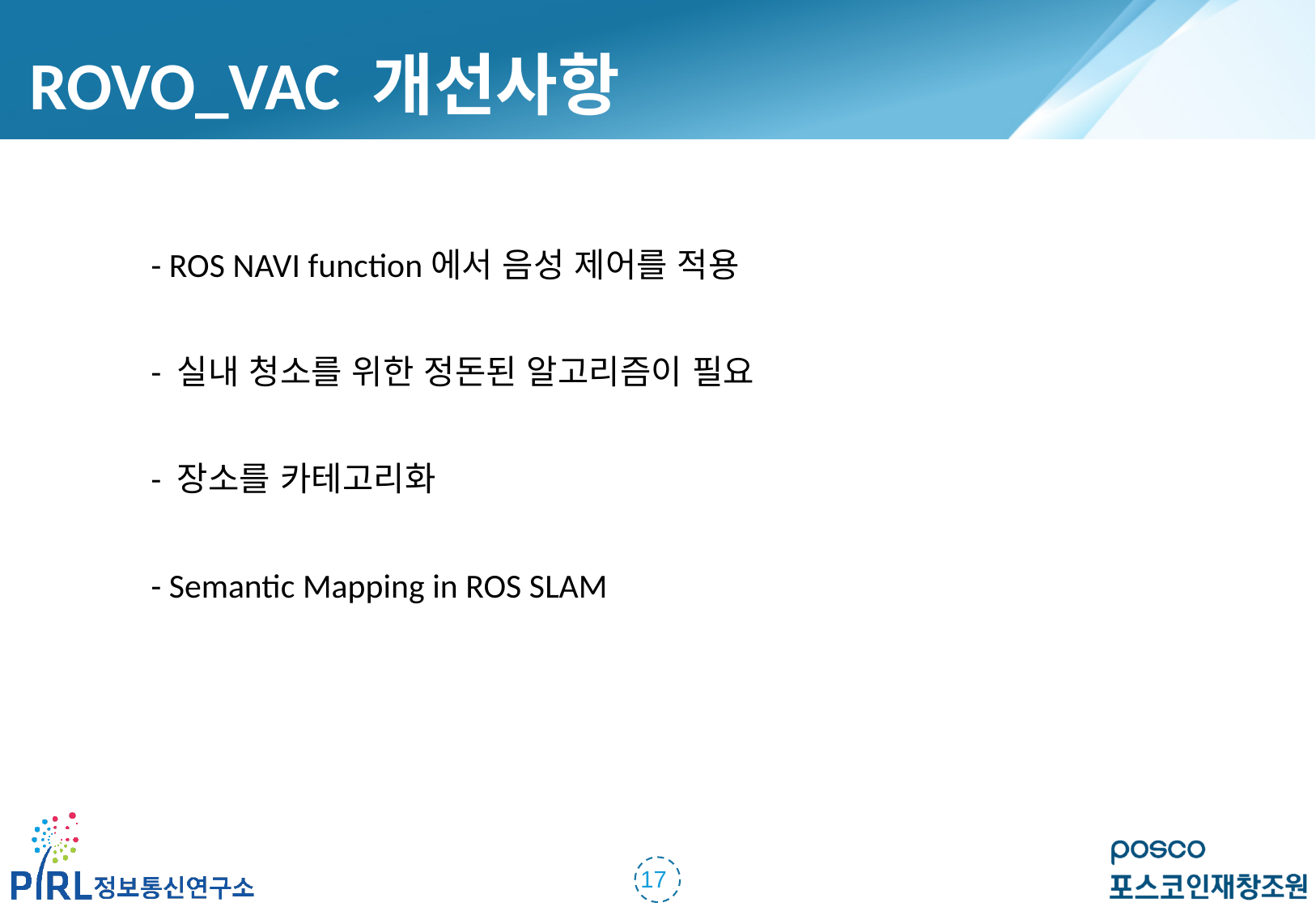

ROVO_VAC 개선사항
- ROS NAVI function에서 음성 제어를 적용

- 실내 청소를 위한 정돈된 알고리즘이 필요

- 장소를 카테고리화

- Semantic Mapping in ROS SLAM